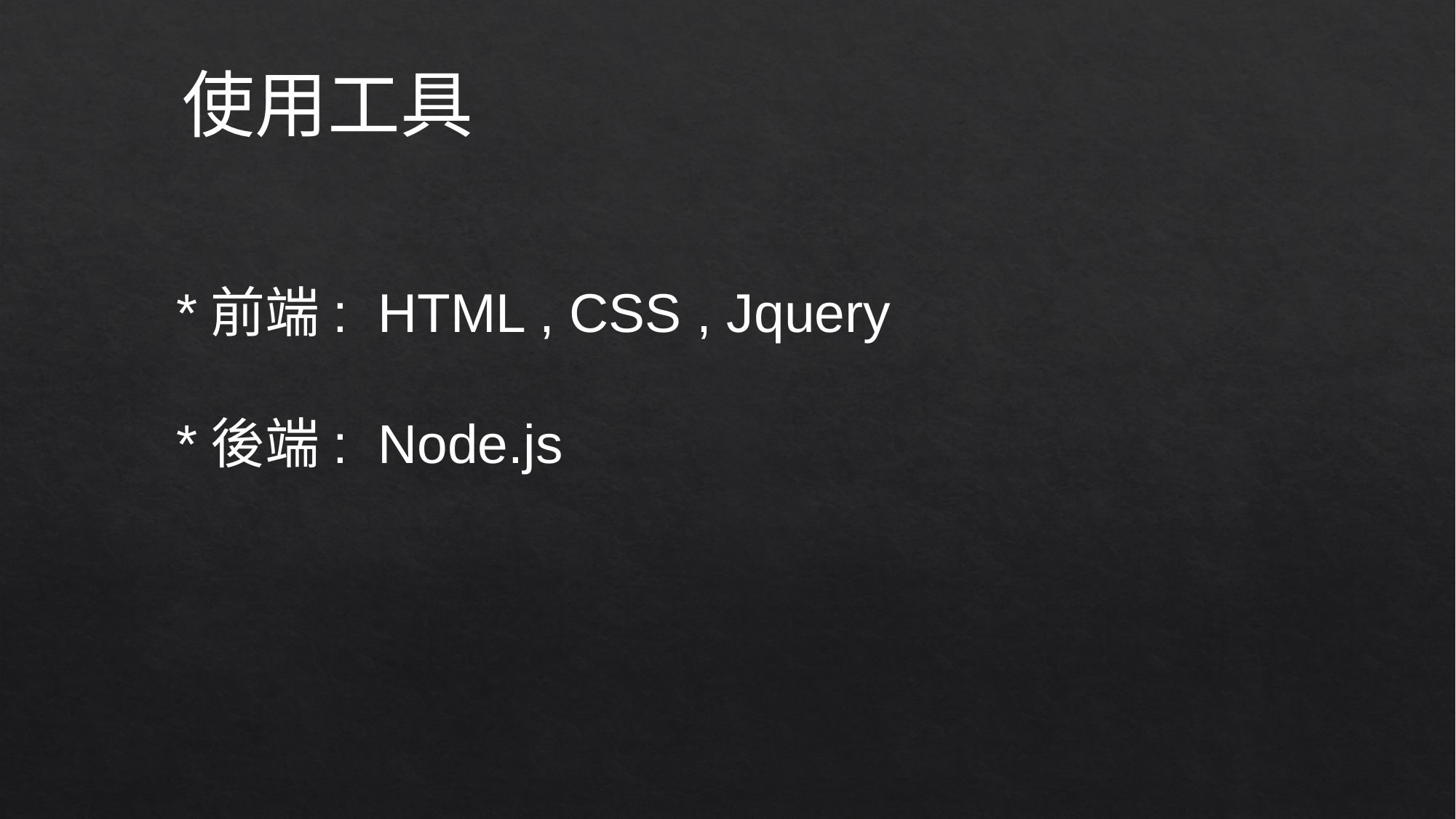

使用工具
*前端:  HTML , CSS , Jquery

*後端:  Node.js